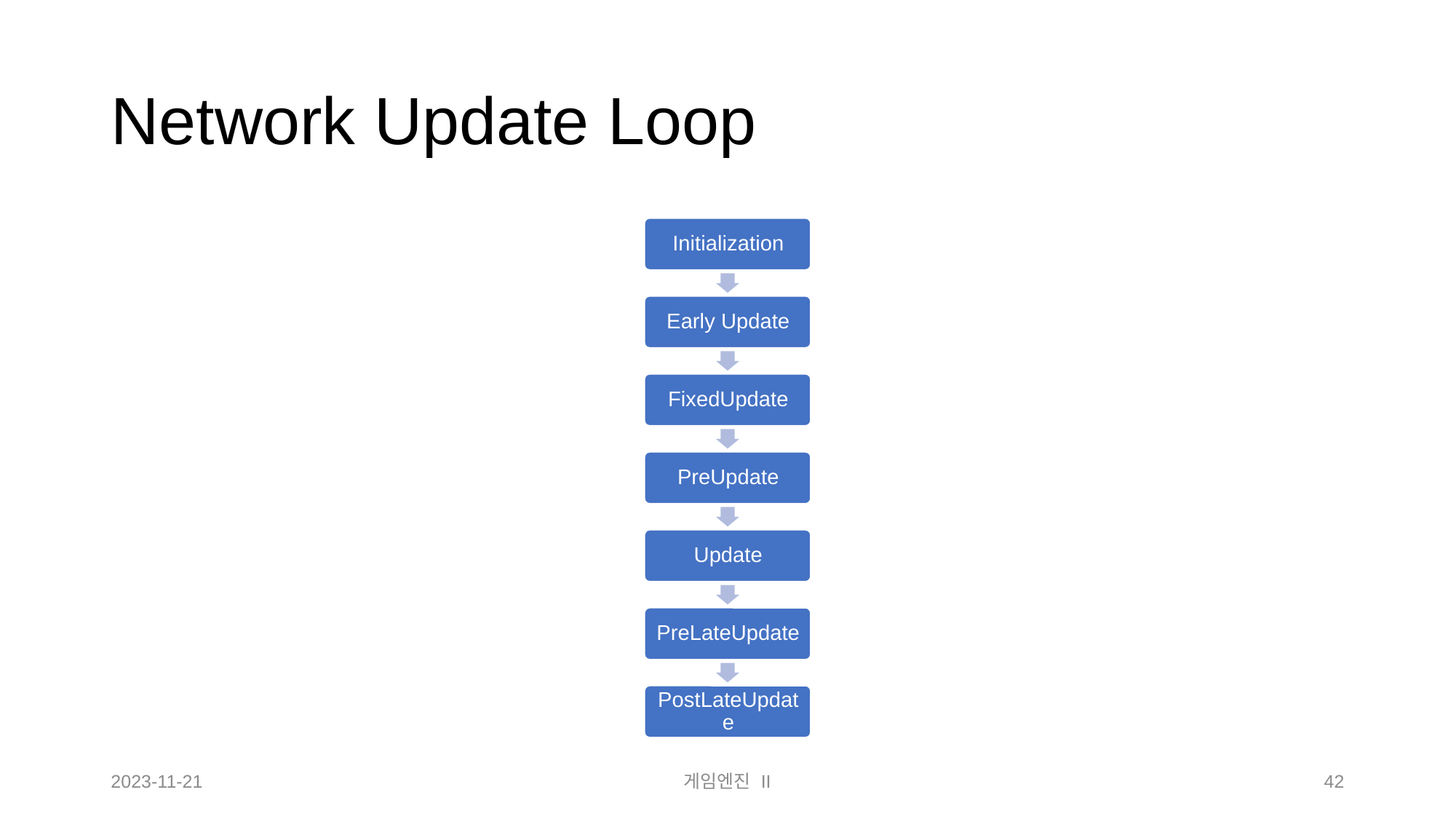

# Network Update Loop
Initialization

Early Update

FixedUpdate

PreUpdate

Update

PreLateUpdate

PostLateUpdate
2023-11-21
게임엔진 II
42